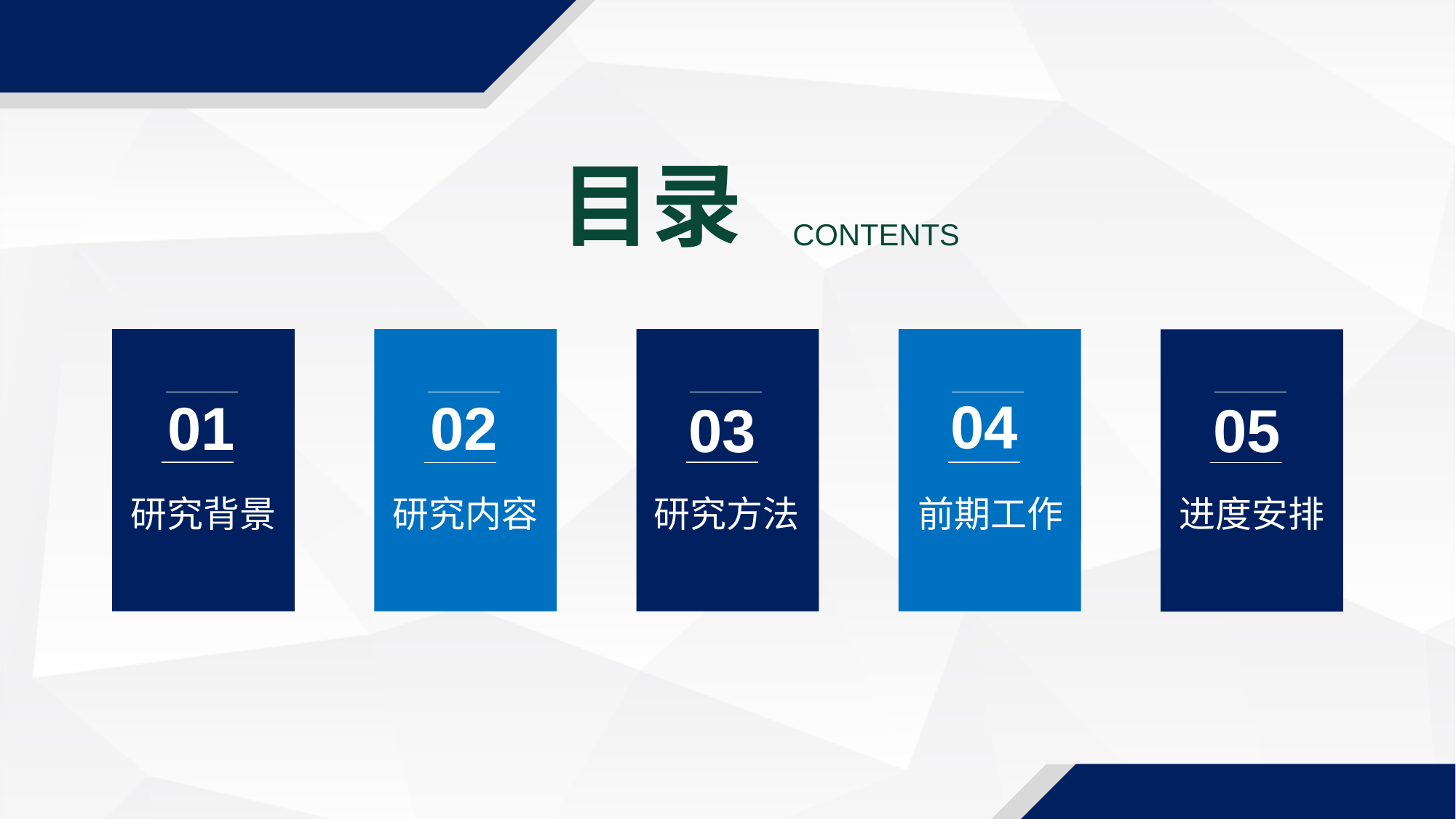

目录
 CONTENTS

01
研究背景

02
研究内容

03
研究方法

04
前期工作

05
进度安排